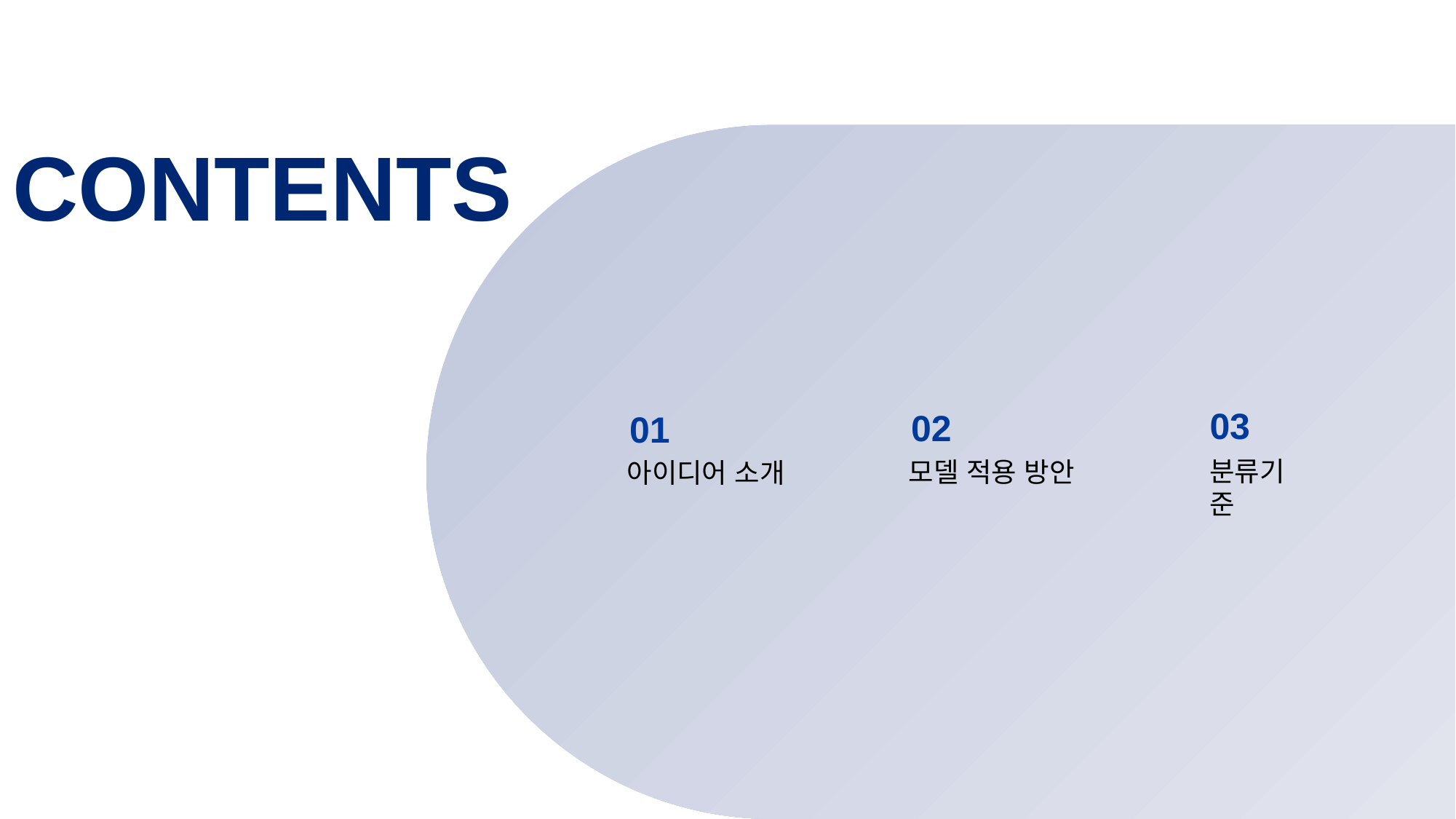

CONTENTS
03
02
01
분류기준
모델 적용 방안
아이디어 소개